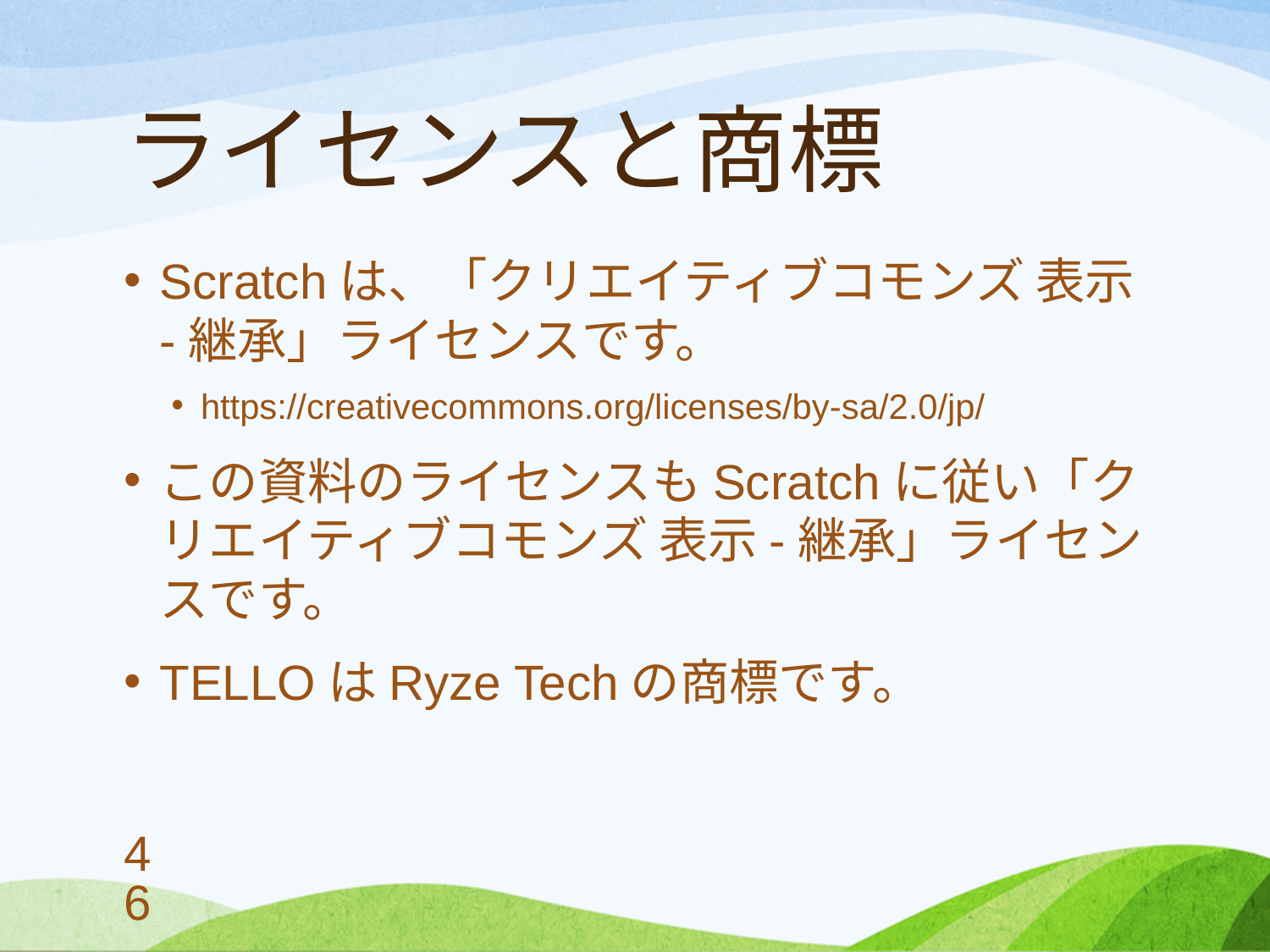

# ライセンスと商標
Scratchは、「クリエイティブコモンズ 表示-継承」ライセンスです。
https://creativecommons.org/licenses/by-sa/2.0/jp/
この資料のライセンスもScratchに従い「クリエイティブコモンズ 表示-継承」ライセンスです。
TELLOはRyze Techの商標です。
46